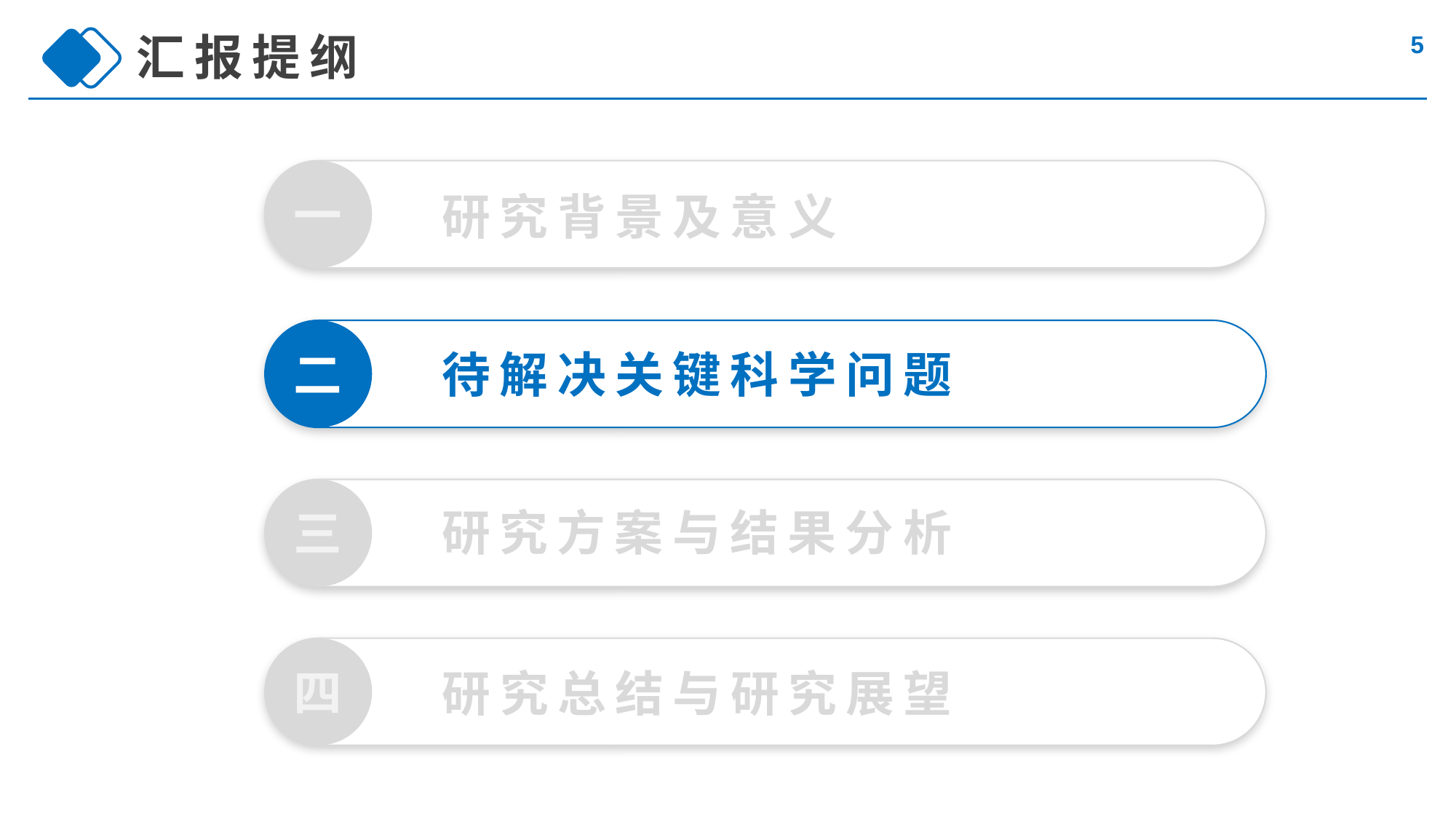

汇报提纲

5

一
研究背景及意义

二
待解决关键科学问题

研究方案与结果分析
三

四
研究总结与研究展望